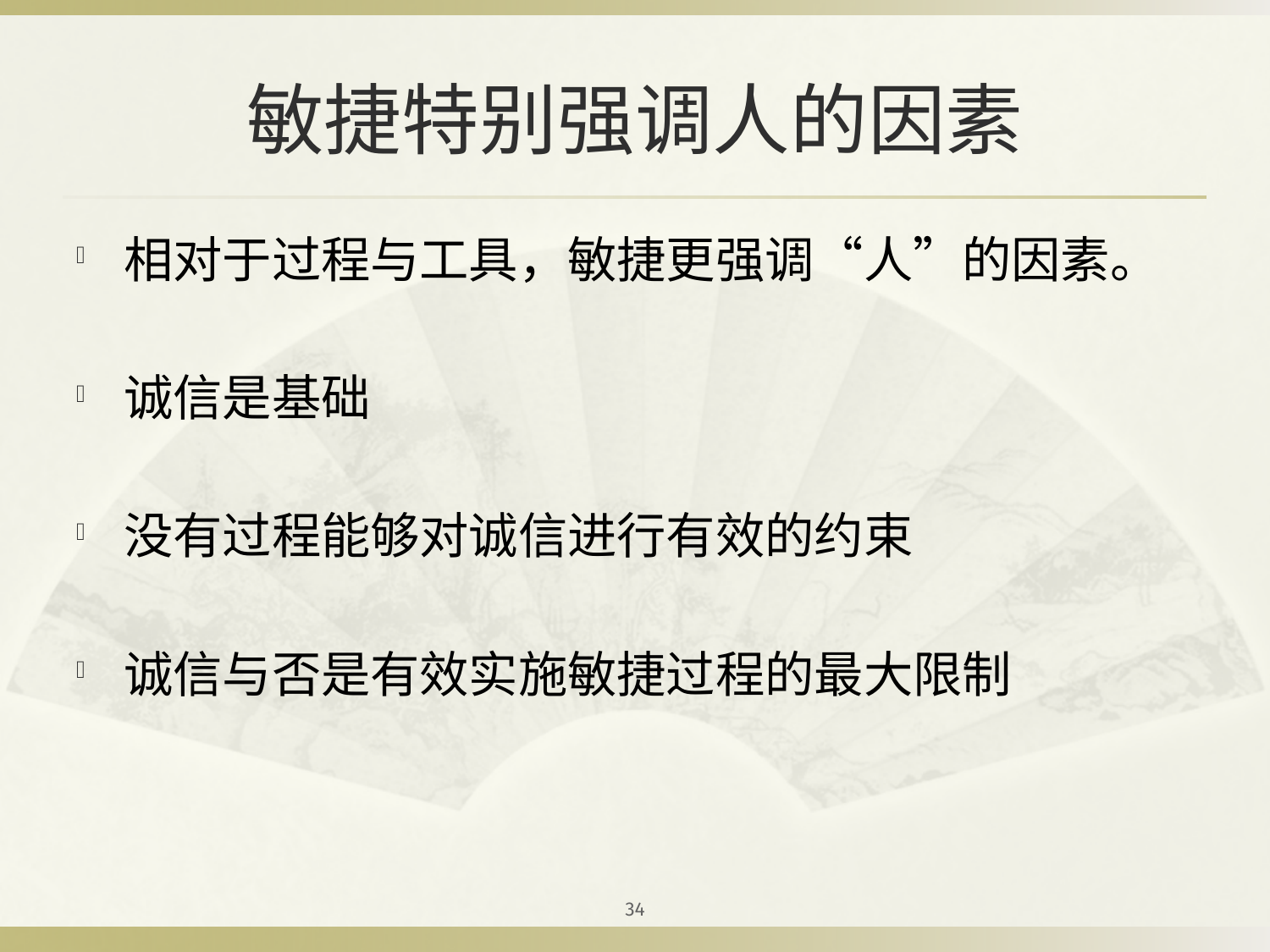

# 敏捷特别强调人的因素
相对于过程与工具，敏捷更强调“人”的因素。

诚信是基础

没有过程能够对诚信进行有效的约束

诚信与否是有效实施敏捷过程的最大限制

34